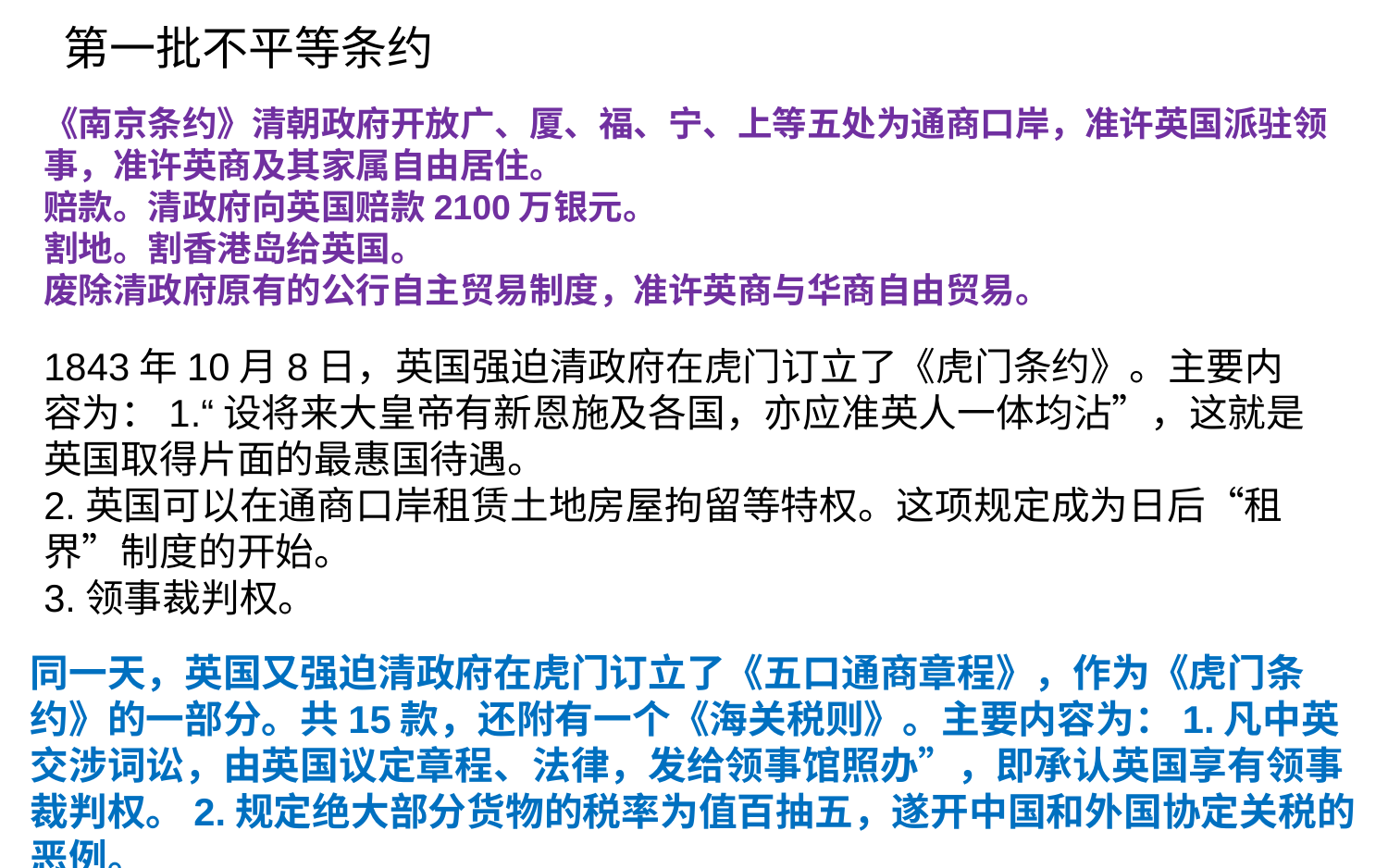

第一批不平等条约
《南京条约》清朝政府开放广、厦、福、宁、上等五处为通商口岸，准许英国派驻领事，准许英商及其家属自由居住。
赔款。清政府向英国赔款2100万银元。
割地。割香港岛给英国。
废除清政府原有的公行自主贸易制度，准许英商与华商自由贸易。
1843年10月8日，英国强迫清政府在虎门订立了《虎门条约》。主要内容为：1.“设将来大皇帝有新恩施及各国，亦应准英人一体均沾”，这就是英国取得片面的最惠国待遇。
2.英国可以在通商口岸租赁土地房屋拘留等特权。这项规定成为日后“租界”制度的开始。
3.领事裁判权。
同一天，英国又强迫清政府在虎门订立了《五口通商章程》，作为《虎门条约》的一部分。共15款，还附有一个《海关税则》。主要内容为：1.凡中英交涉词讼，由英国议定章程、法律，发给领事馆照办”，即承认英国享有领事裁判权。2.规定绝大部分货物的税率为值百抽五，遂开中国和外国协定关税的恶例。